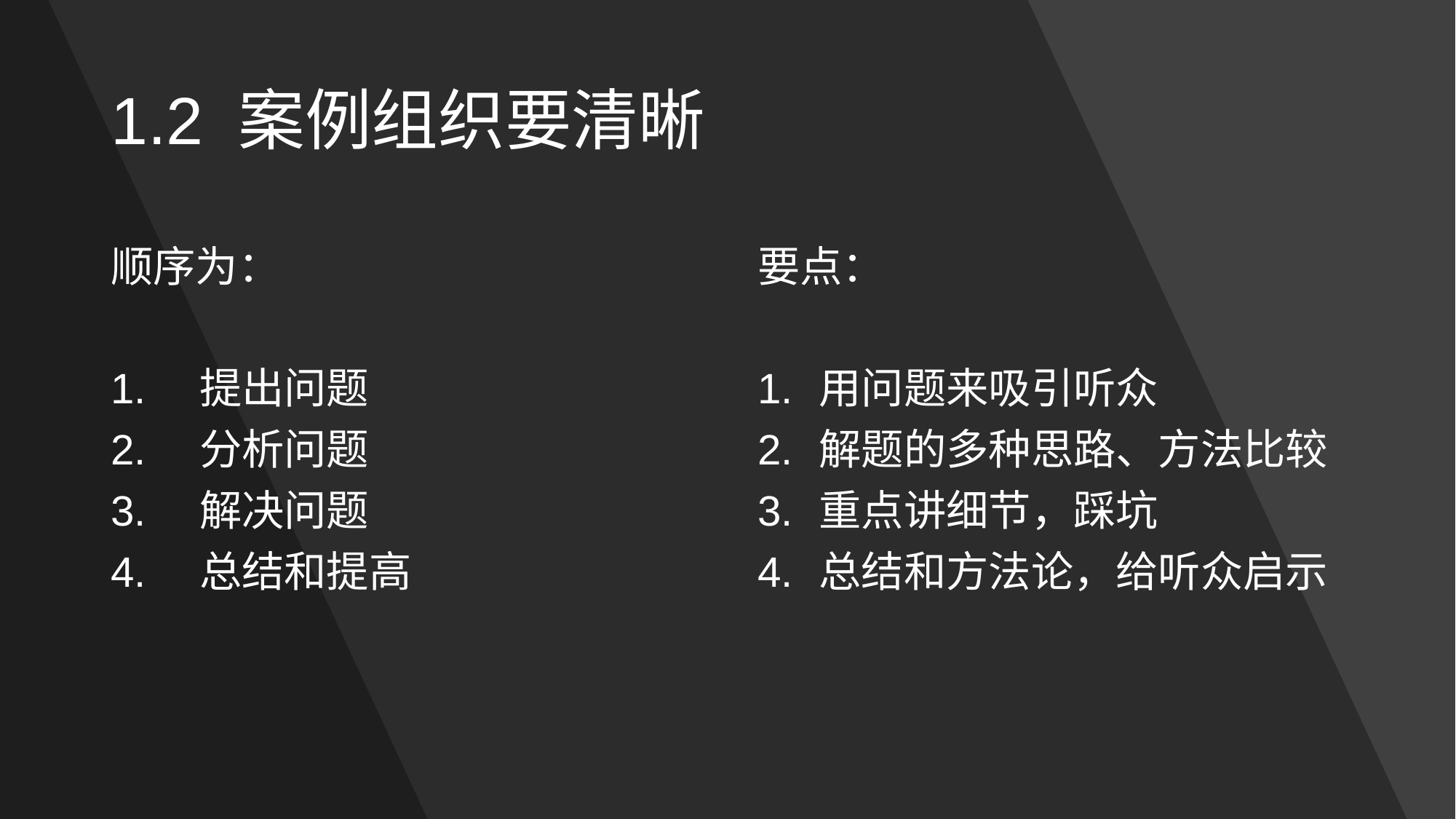

# 1.2 案例组织要清晰
顺序为：

提出问题
分析问题
解决问题
总结和提高
要点：

用问题来吸引听众
解题的多种思路、方法比较
重点讲细节，踩坑
总结和方法论，给听众启示